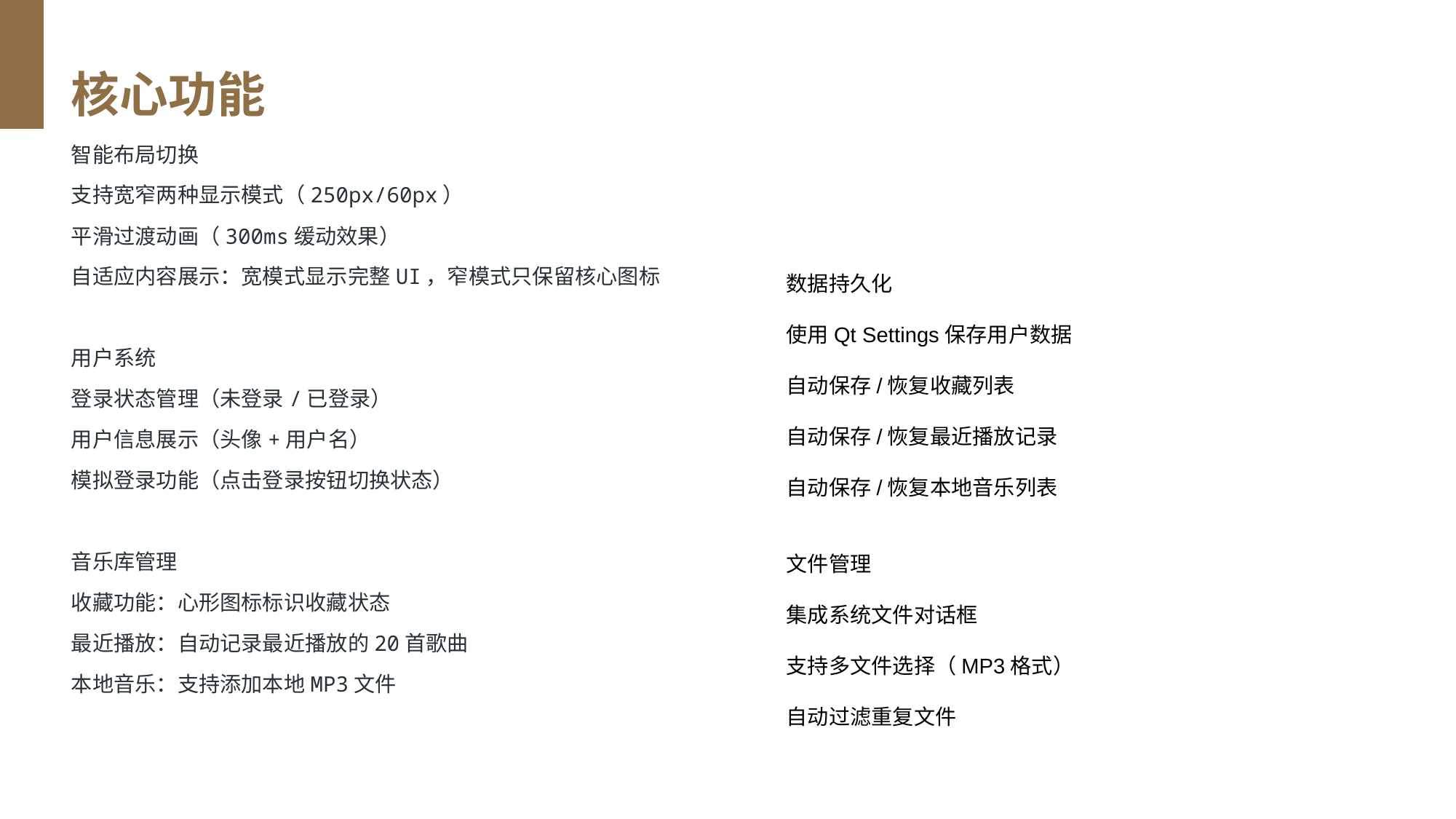

核心功能
智能布局切换
支持宽窄两种显示模式（250px/60px）
平滑过渡动画（300ms缓动效果）
自适应内容展示：宽模式显示完整UI，窄模式只保留核心图标

用户系统
登录状态管理（未登录/已登录）
用户信息展示（头像+用户名）
模拟登录功能（点击登录按钮切换状态）

音乐库管理
收藏功能：心形图标标识收藏状态
最近播放：自动记录最近播放的20首歌曲
本地音乐：支持添加本地MP3文件

数据持久化

使用Qt Settings保存用户数据

自动保存/恢复收藏列表

自动保存/恢复最近播放记录

自动保存/恢复本地音乐列表

文件管理

集成系统文件对话框

支持多文件选择（MP3格式）

自动过滤重复文件